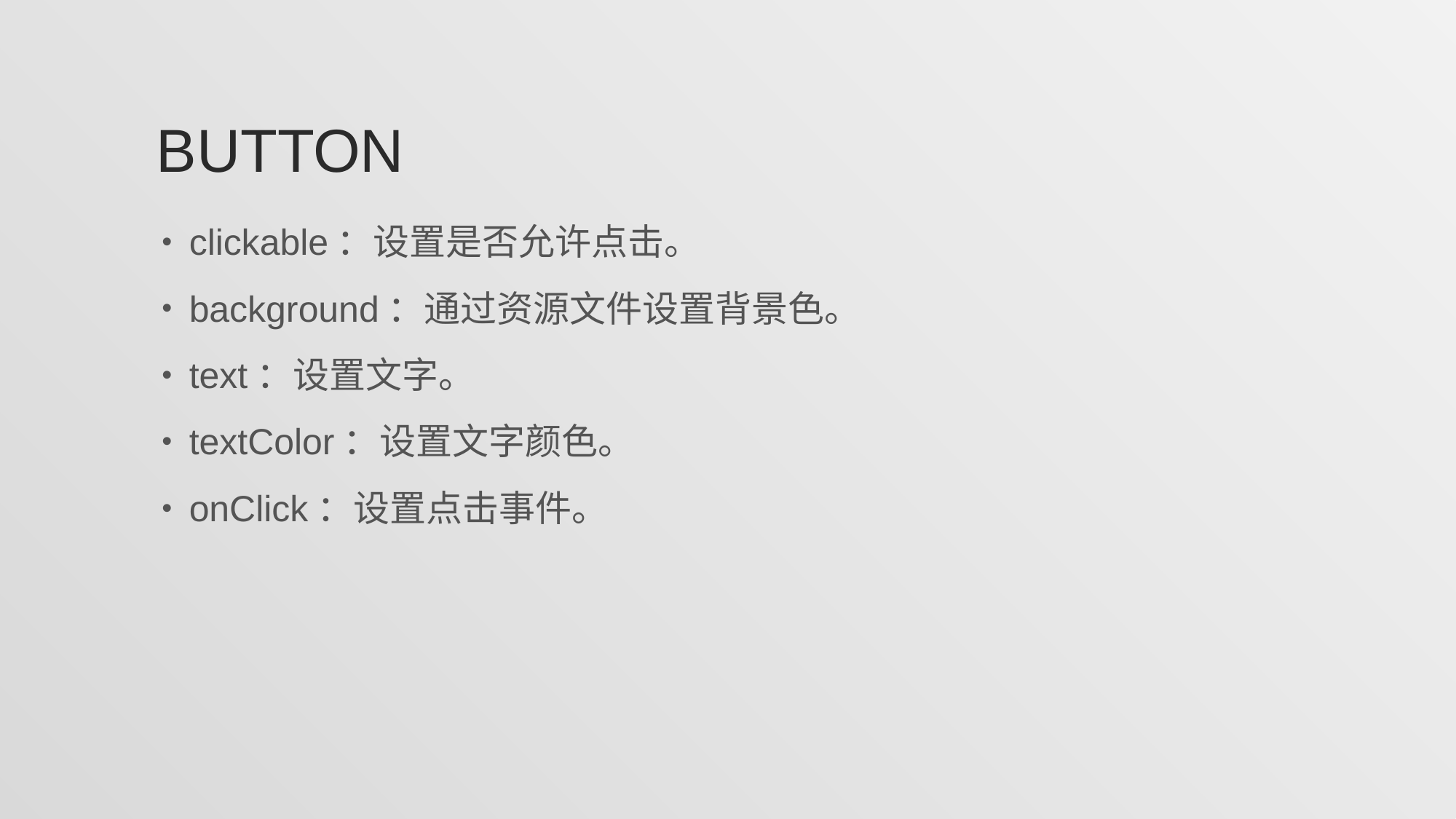

# button
clickable：设置是否允许点击。
background：通过资源文件设置背景色。
text：设置文字。
textColor：设置文字颜色。
onClick：设置点击事件。